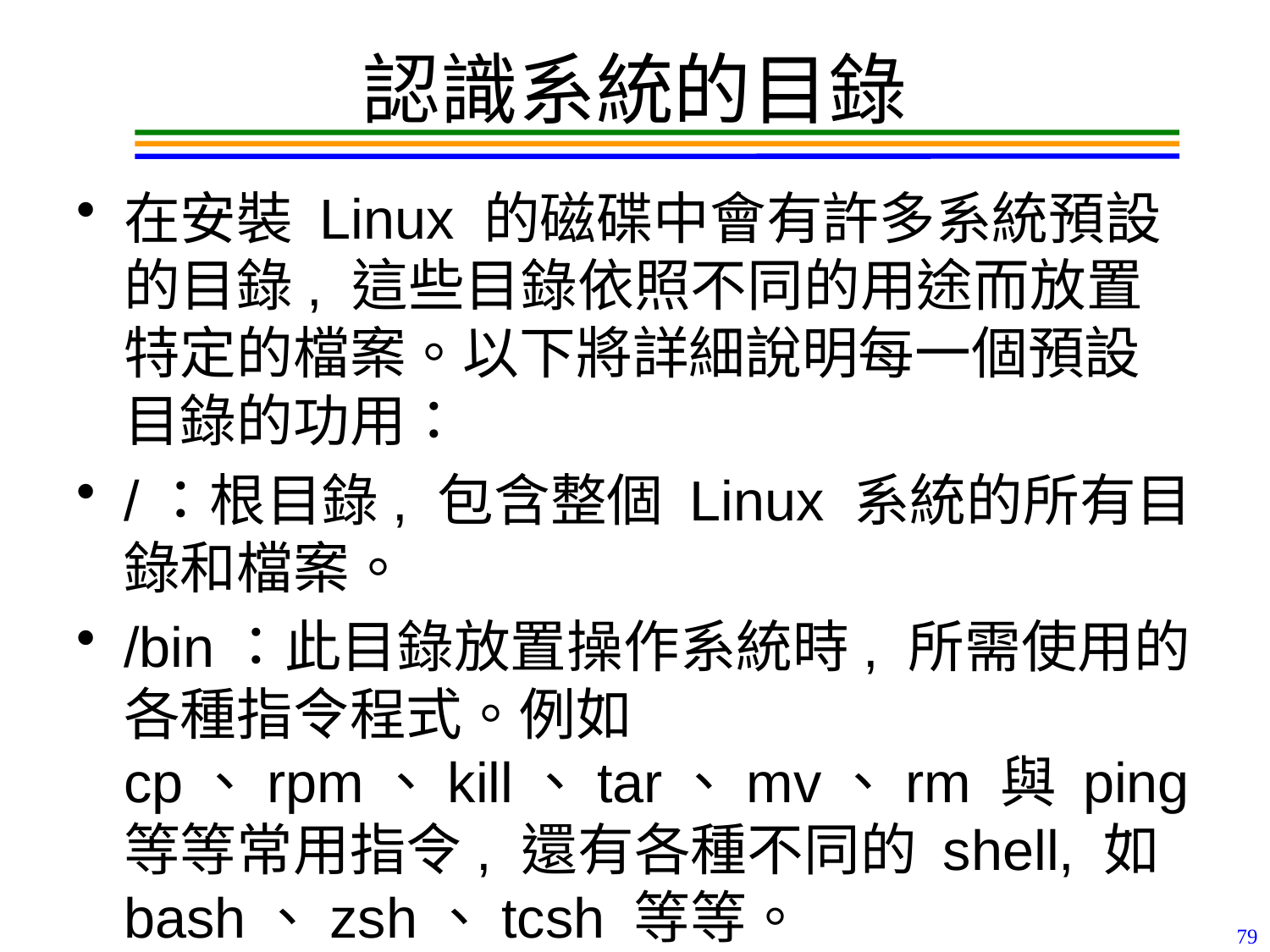

# 認識系統的目錄
在安裝 Linux 的磁碟中會有許多系統預設的目錄, 這些目錄依照不同的用途而放置特定的檔案。以下將詳細說明每一個預設目錄的功用：
/：根目錄, 包含整個 Linux 系統的所有目錄和檔案。
/bin：此目錄放置操作系統時, 所需使用的各種指令程式。例如 cp、rpm、kill、tar、mv、rm 與 ping等等常用指令, 還有各種不同的 shell, 如 bash、zsh、tcsh 等等。

79